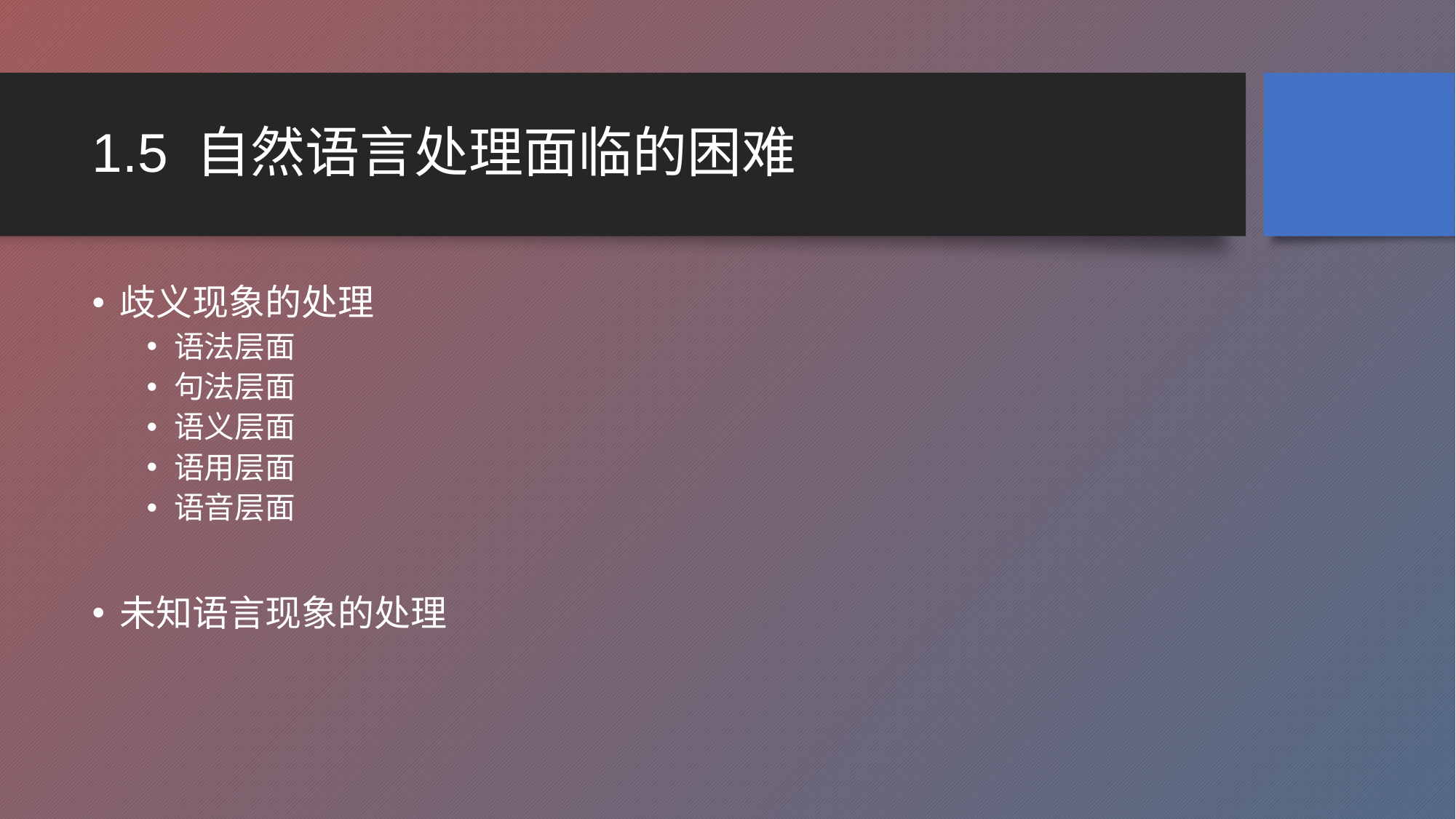

# 1.5 自然语言处理面临的困难
歧义现象的处理
语法层面
句法层面
语义层面
语用层面
语音层面

未知语言现象的处理